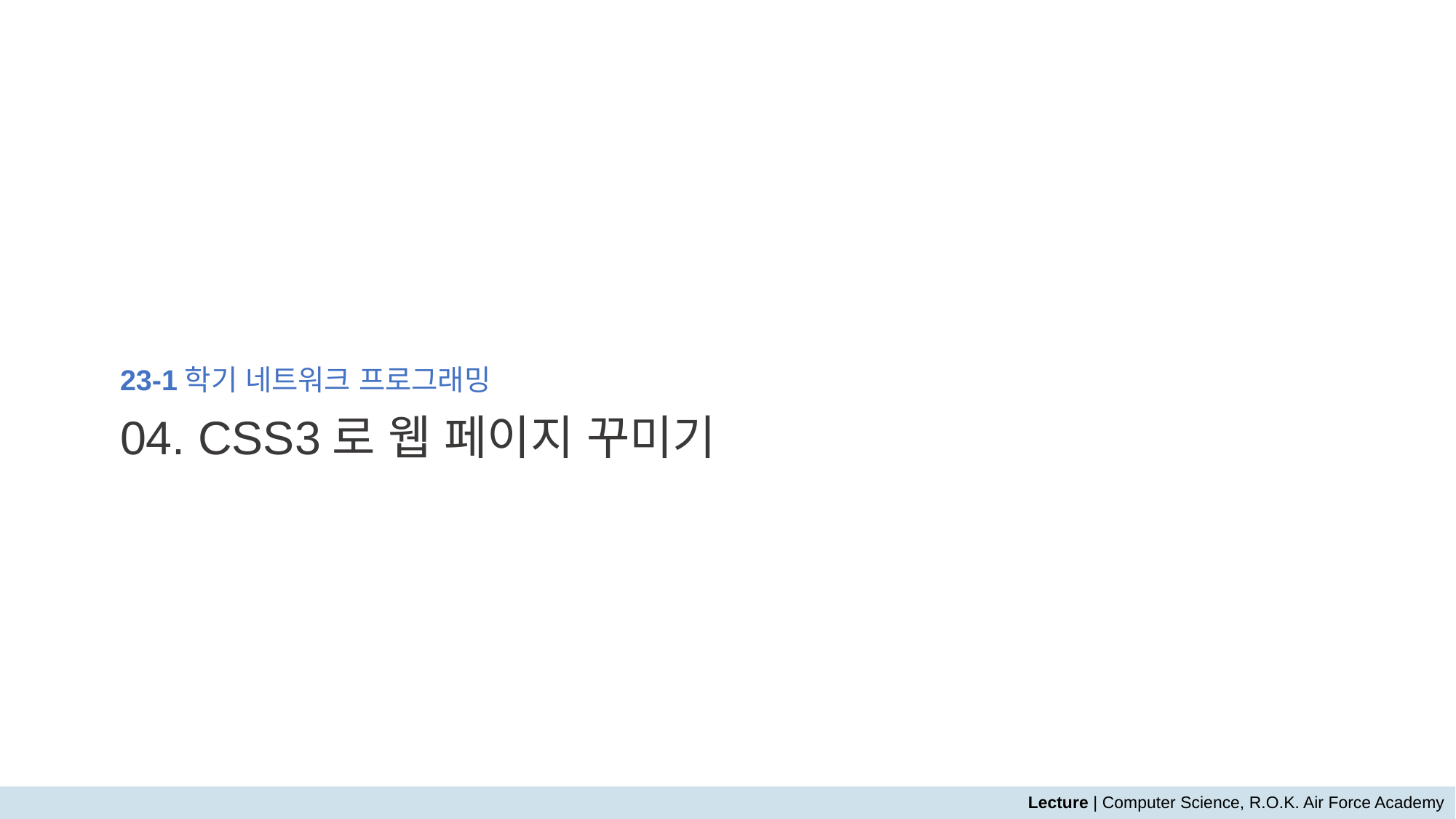

# 23-1학기 네트워크 프로그래밍 04. CSS3로 웹 페이지 꾸미기
Lecture | Computer Science, R.O.K. Air Force Academy